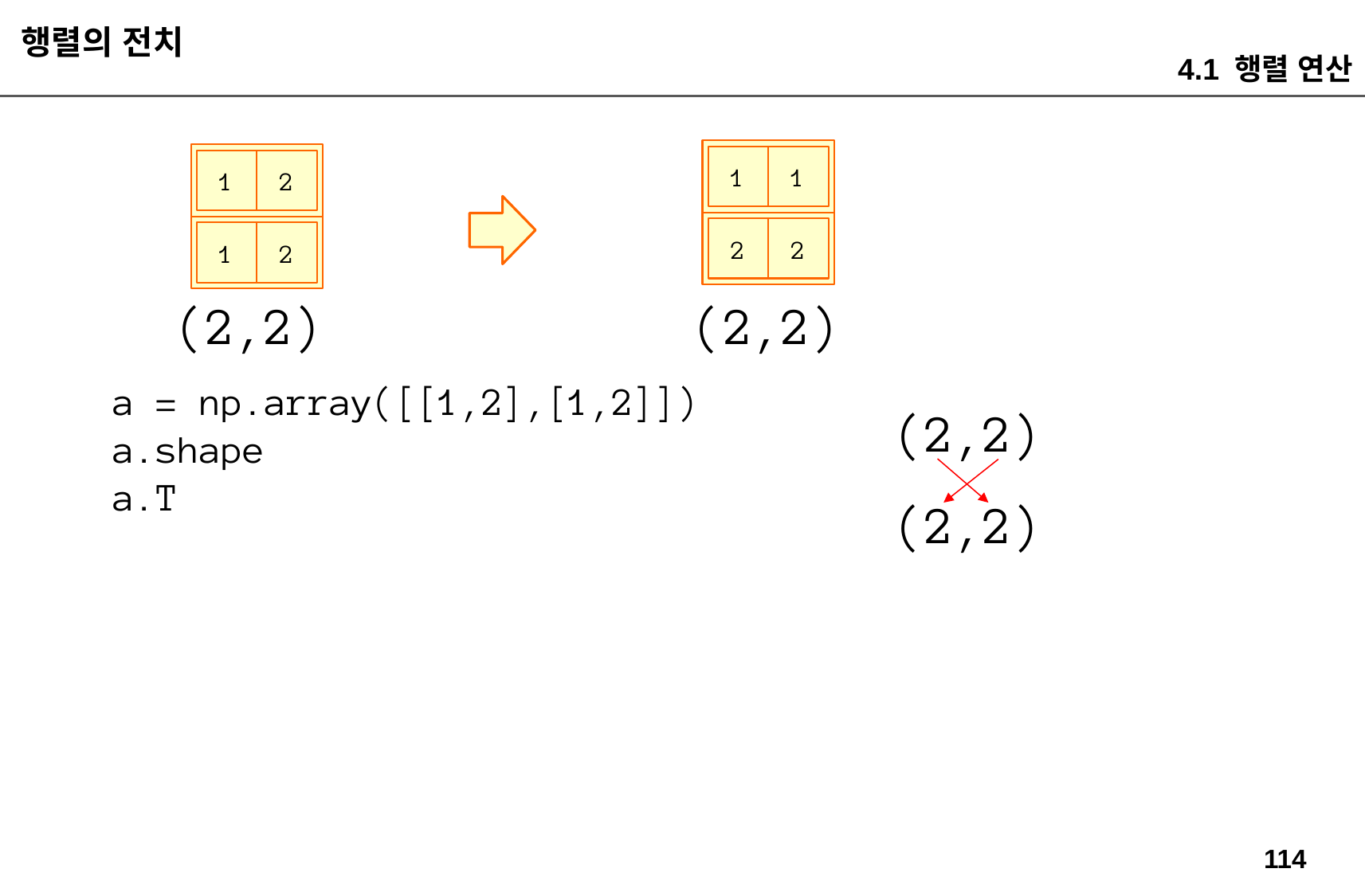

행렬의 전치
4.1 행렬 연산

1
1
2
1

2
2
2
1
(2,2)
(2,2)
a = np.array([[1,2],[1,2]])
a.shape
a.T
(2,2)
(2,2)